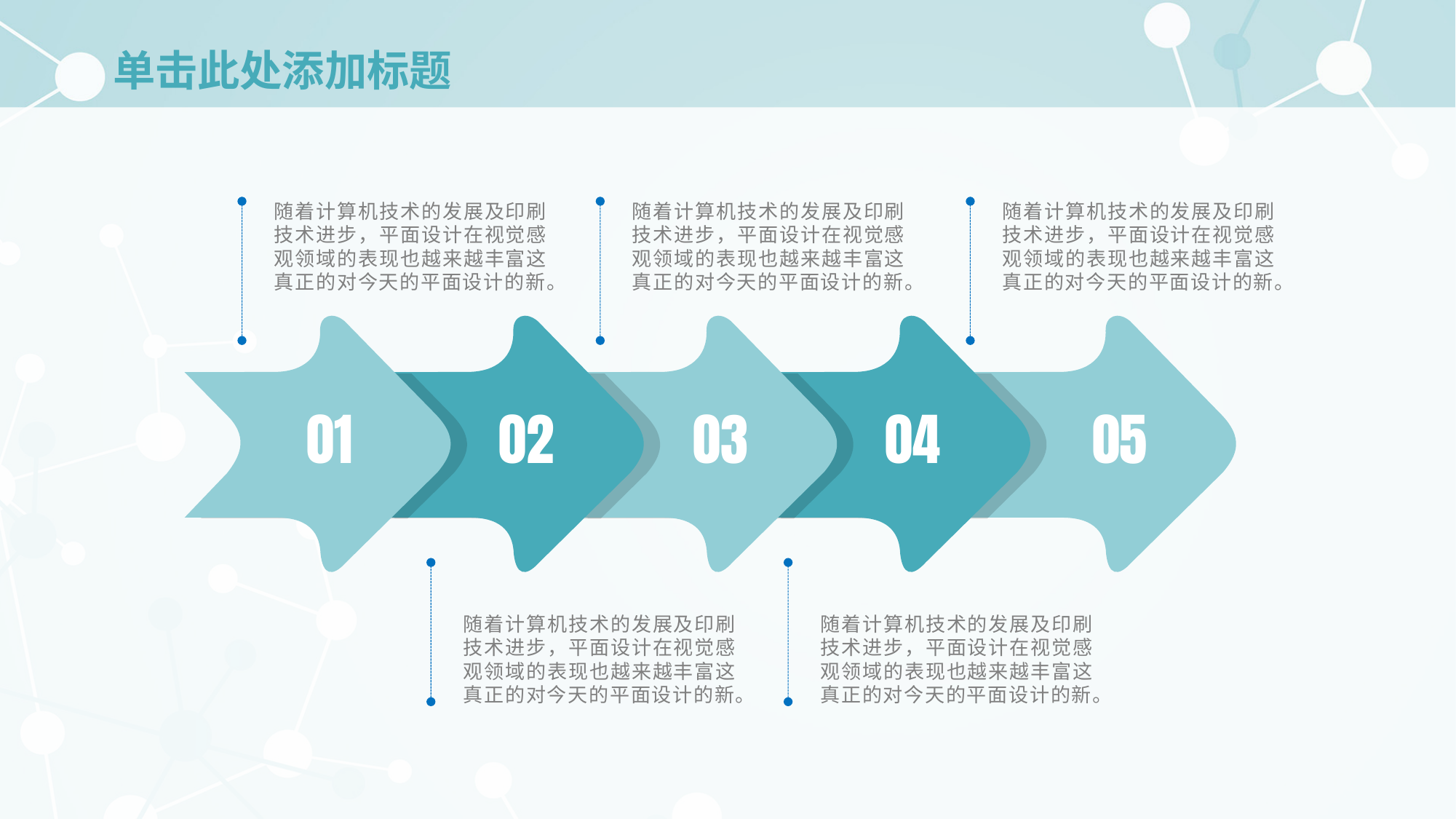

# 单击此处添加标题
随着计算机技术的发展及印刷技术进步，平面设计在视觉感观领域的表现也越来越丰富这真正的对今天的平面设计的新。
随着计算机技术的发展及印刷技术进步，平面设计在视觉感观领域的表现也越来越丰富这真正的对今天的平面设计的新。
随着计算机技术的发展及印刷技术进步，平面设计在视觉感观领域的表现也越来越丰富这真正的对今天的平面设计的新。

01

02

03

04

05
随着计算机技术的发展及印刷技术进步，平面设计在视觉感观领域的表现也越来越丰富这真正的对今天的平面设计的新。
随着计算机技术的发展及印刷技术进步，平面设计在视觉感观领域的表现也越来越丰富这真正的对今天的平面设计的新。